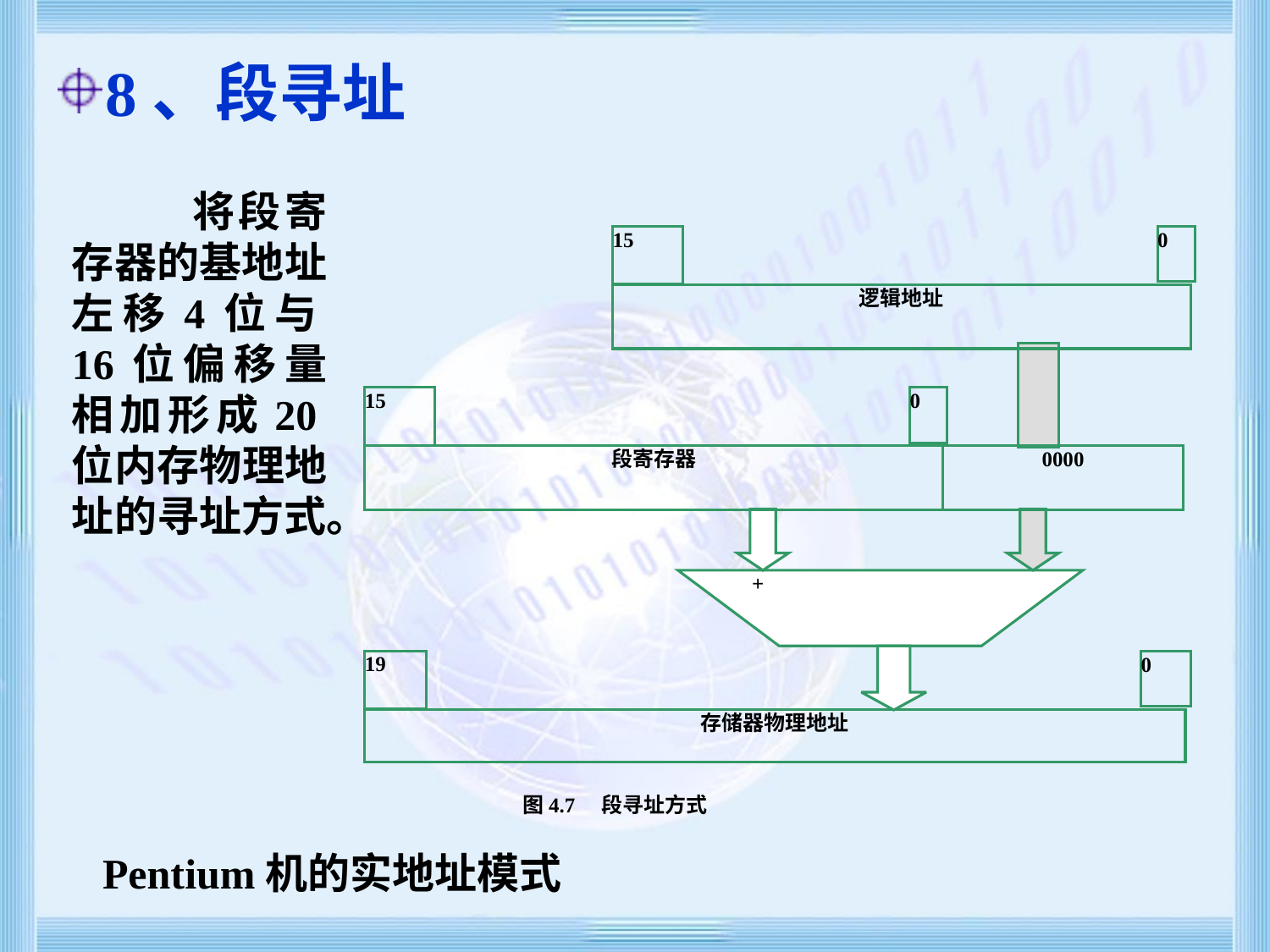

8、段寻址
        将段寄存器的基地址左移4位与16位偏移量相加形成20位内存物理地址的寻址方式。

15
0
逻辑地址

15
0
段寄存器
0000

              +

19
0
存储器物理地址
           图4.7　段寻址方式
 Pentium机的实地址模式

48